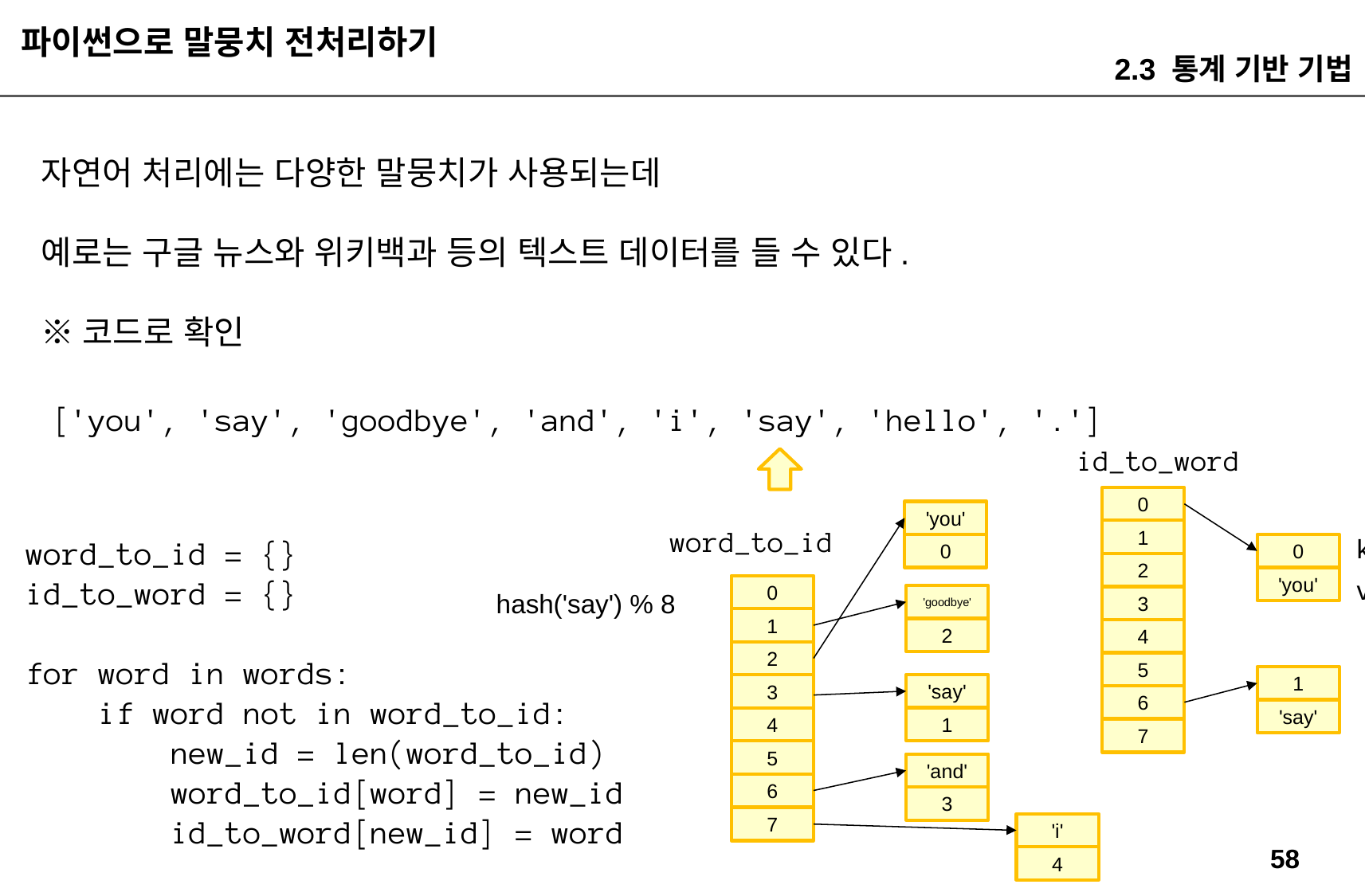

파이썬으로 말뭉치 전처리하기
2.3 통계 기반 기법
자연어 처리에는 다양한 말뭉치가 사용되는데

예로는 구글 뉴스와 위키백과 등의 텍스트 데이터를 들 수 있다.

※코드로 확인
['you', 'say', 'goodbye', 'and', 'i', 'say', 'hello', '.']
id_to_word

0
'you'
word_to_id
1
word_to_id = {}
id_to_word = {}

for word in words:
    if word not in word_to_id:
        new_id = len(word_to_id)
        word_to_id[word] = new_id
        id_to_word[new_id] = word
key
0
0
2
'you'
value
0
hash('say') % 8
'goodbye'
3
1
2
4
2
5
1
'say'
3
6
'say'
1
4
7
5
'and'
6
3
7
'i'
4